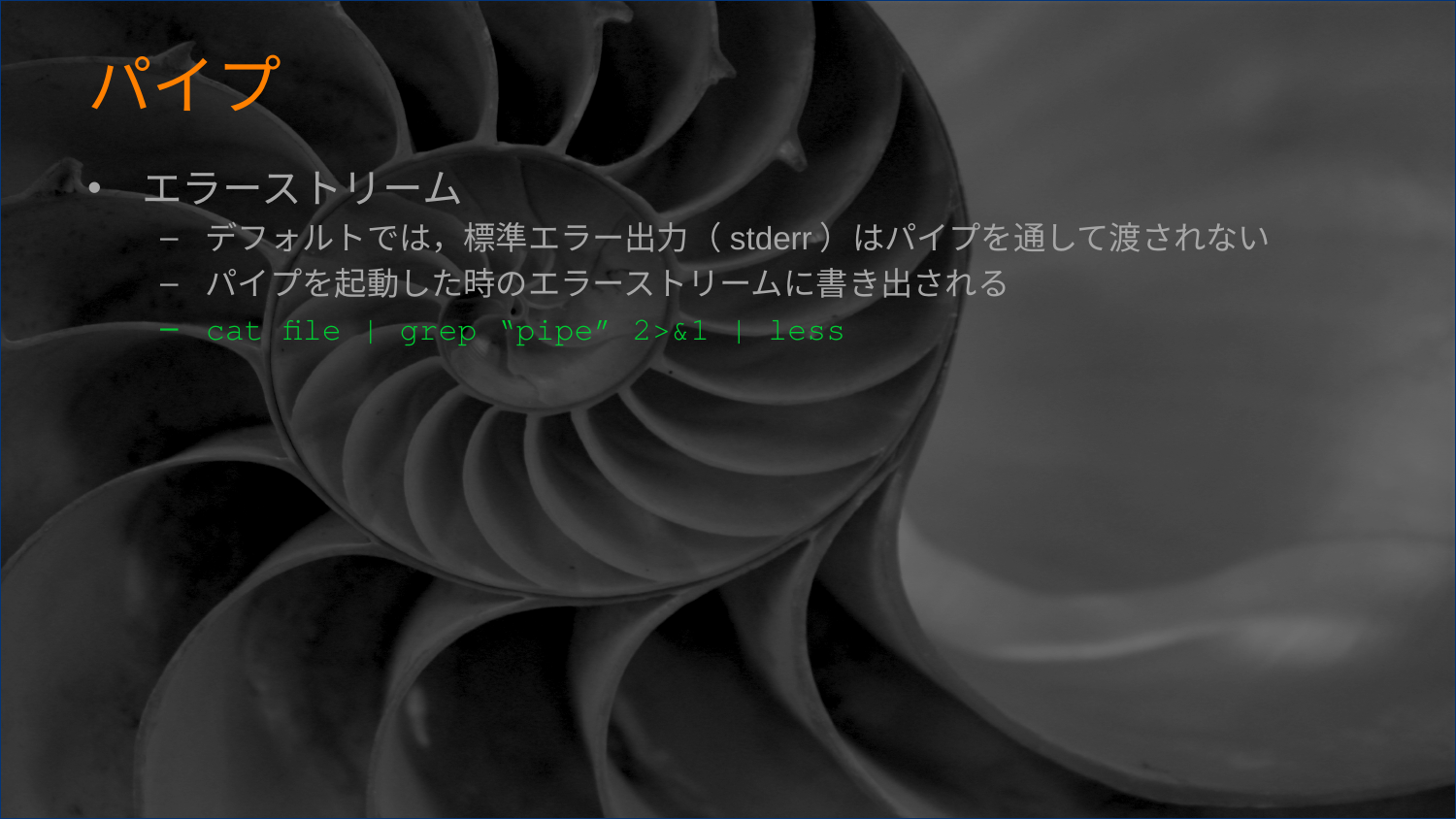

# パイプ
エラーストリーム
デフォルトでは，標準エラー出力（stderr）はパイプを通して渡されない
パイプを起動した時のエラーストリームに書き出される
cat file | grep “pipe” 2>&1 | less